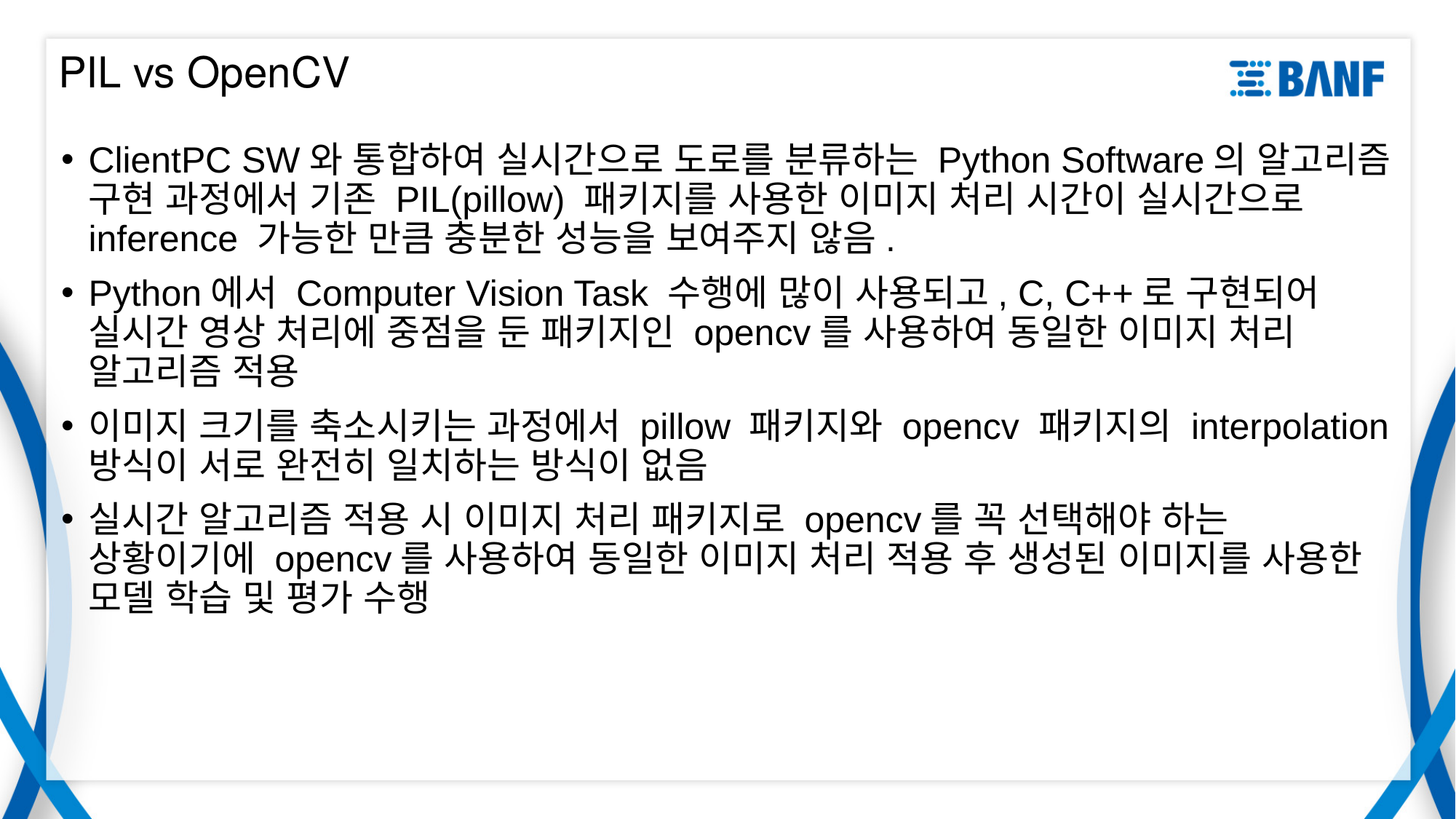

# PIL vs OpenCV
ClientPC SW와 통합하여 실시간으로 도로를 분류하는 Python Software의 알고리즘 구현 과정에서 기존 PIL(pillow) 패키지를 사용한 이미지 처리 시간이 실시간으로 inference 가능한 만큼 충분한 성능을 보여주지 않음.
Python에서 Computer Vision Task 수행에 많이 사용되고, C, C++로 구현되어 실시간 영상 처리에 중점을 둔 패키지인 opencv를 사용하여 동일한 이미지 처리 알고리즘 적용
이미지 크기를 축소시키는 과정에서 pillow 패키지와 opencv 패키지의 interpolation 방식이 서로 완전히 일치하는 방식이 없음
실시간 알고리즘 적용 시 이미지 처리 패키지로 opencv를 꼭 선택해야 하는 상황이기에 opencv를 사용하여 동일한 이미지 처리 적용 후 생성된 이미지를 사용한 모델 학습 및 평가 수행